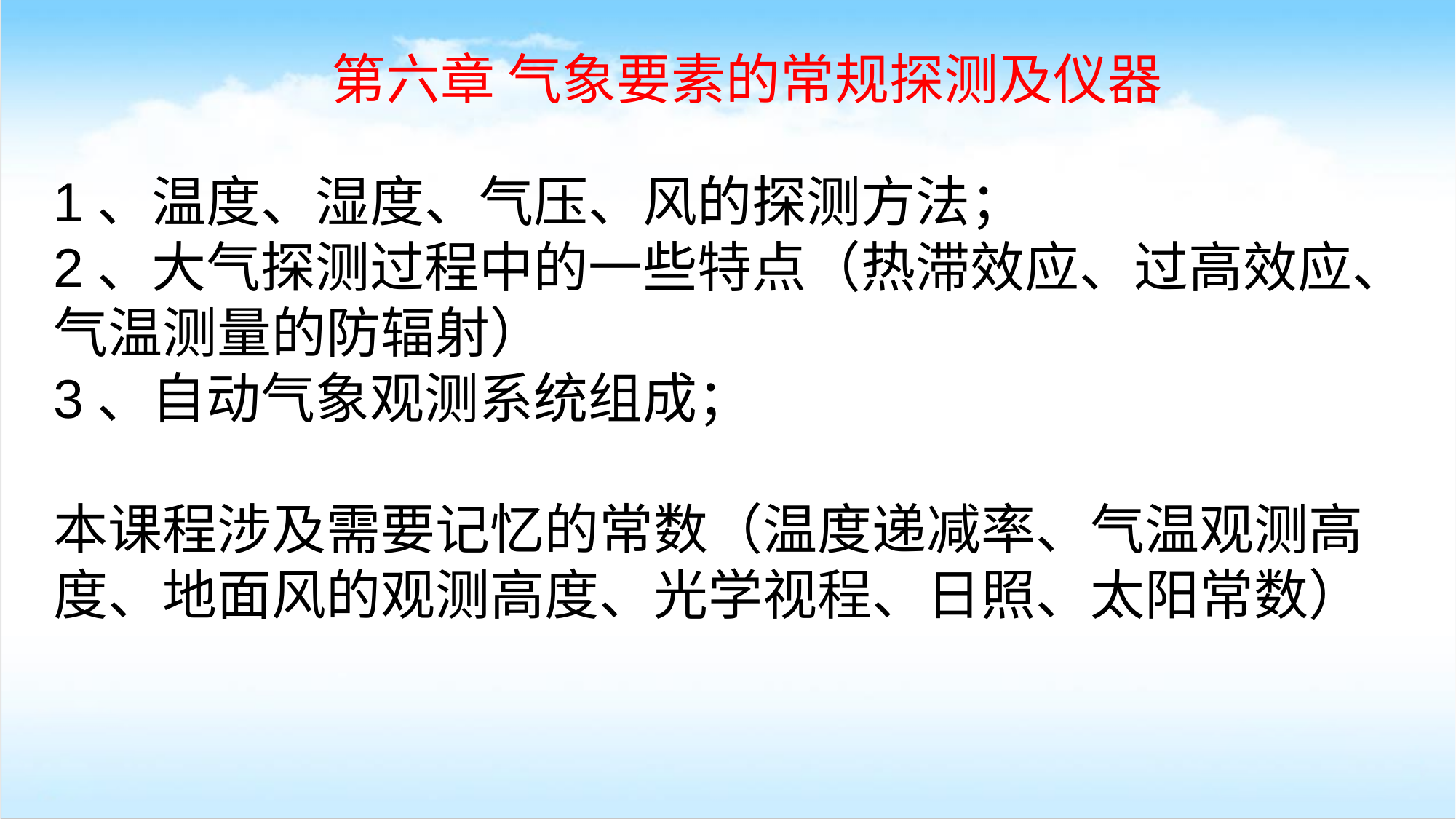

第六章 气象要素的常规探测及仪器
1、温度、湿度、气压、风的探测方法；
2、大气探测过程中的一些特点（热滞效应、过高效应、气温测量的防辐射）
3、自动气象观测系统组成；

本课程涉及需要记忆的常数（温度递减率、气温观测高度、地面风的观测高度、光学视程、日照、太阳常数）